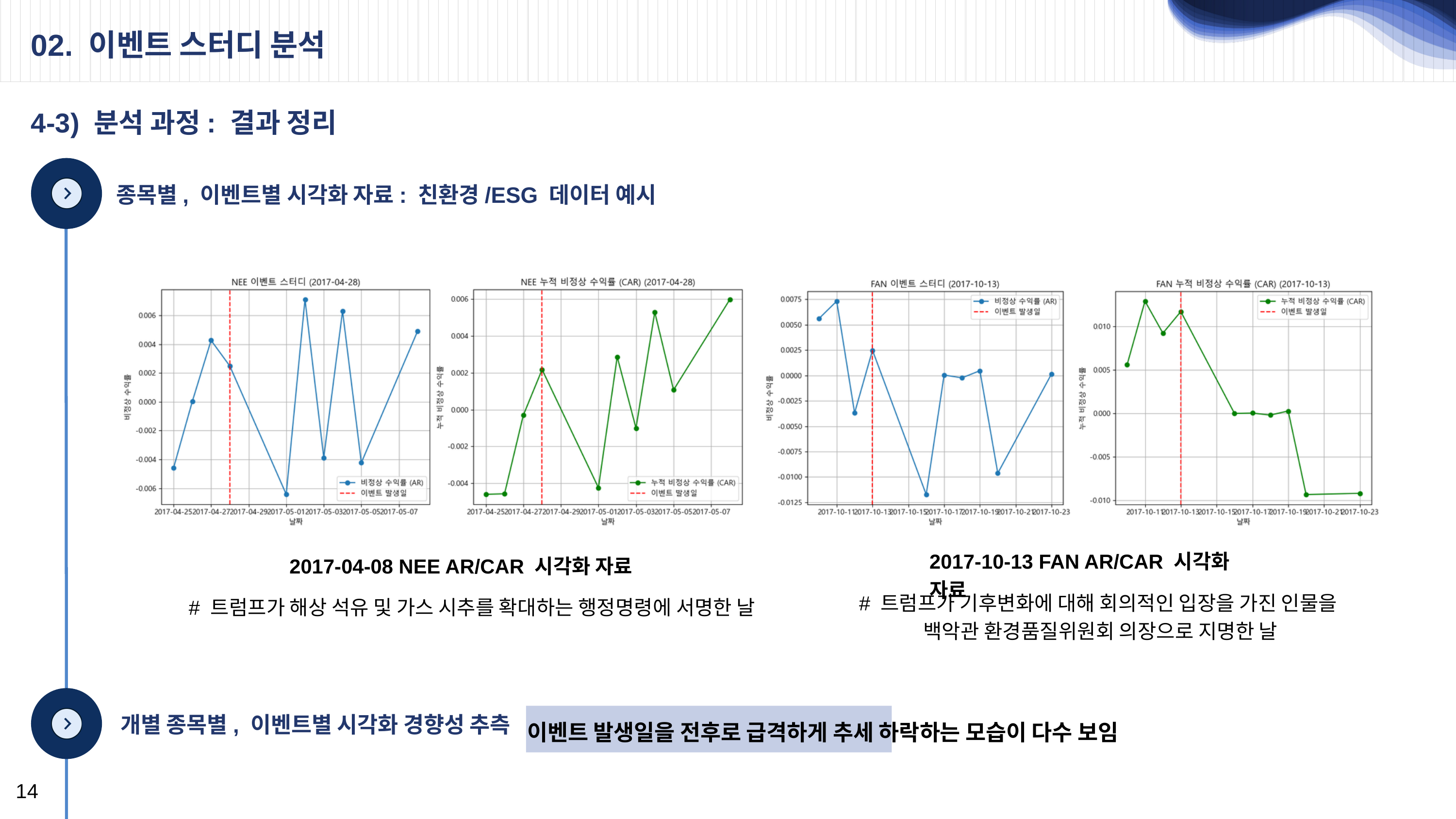

02. 이벤트 스터디 분석
4-3) 분석 과정: 결과 정리

종목별, 이벤트별 시각화 자료: 친환경/ESG 데이터 예시

2017-10-13 FAN AR/CAR 시각화 자료
2017-04-08 NEE AR/CAR 시각화 자료
# 트럼프가 기후변화에 대해 회의적인 입장을 가진 인물을
백악관 환경품질위원회 의장으로 지명한 날

# 트럼프가 해상 석유 및 가스 시추를 확대하는 행정명령에 서명한 날

개별 종목별, 이벤트별 시각화 경향성 추측
이벤트 발생일을 전후로 급격하게 추세 하락하는 모습이 다수 보임
14